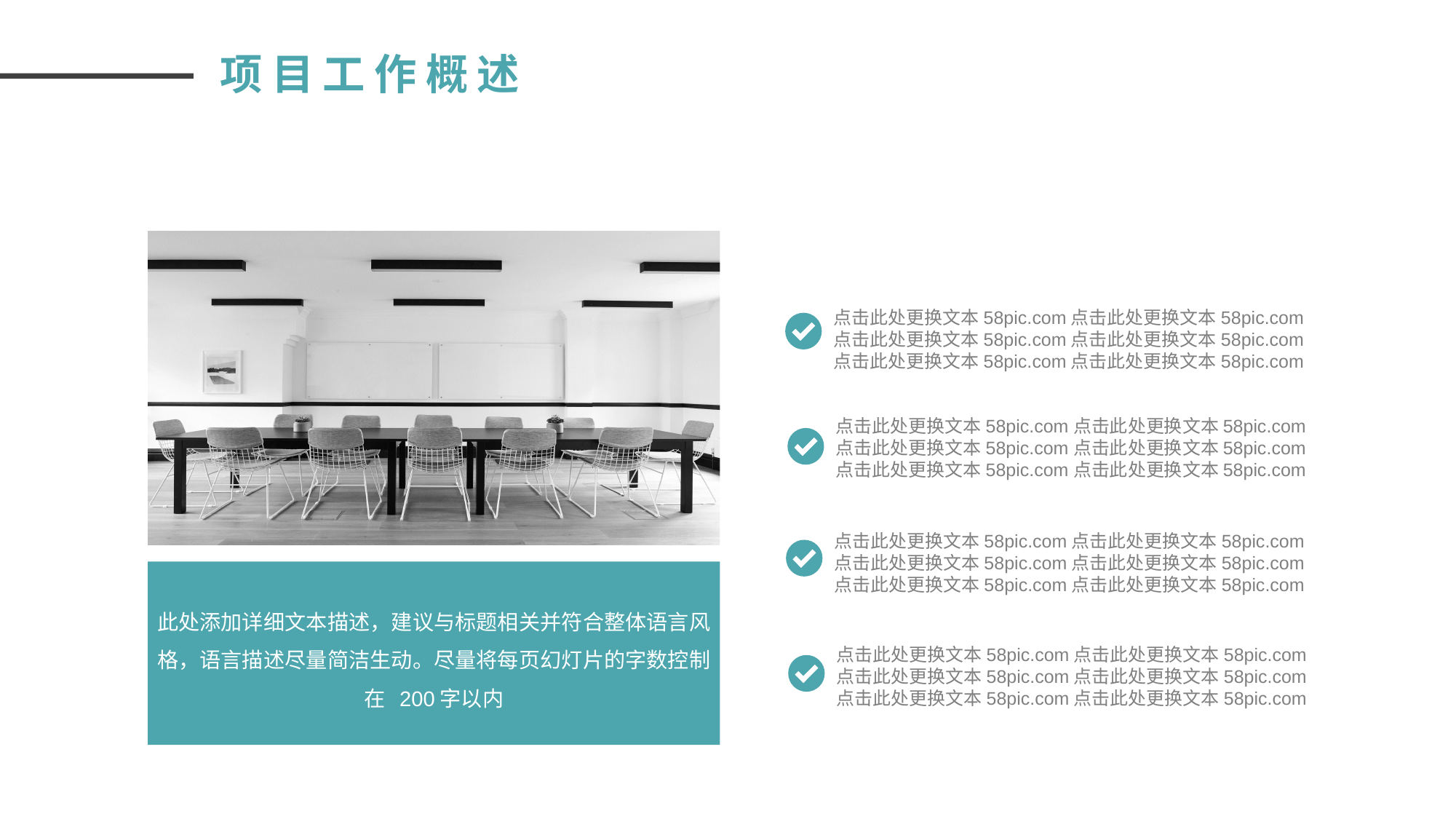

项目工作概述

点击此处更换文本58pic.com点击此处更换文本58pic.com
点击此处更换文本58pic.com点击此处更换文本58pic.com
点击此处更换文本58pic.com点击此处更换文本58pic.com

点击此处更换文本58pic.com点击此处更换文本58pic.com
点击此处更换文本58pic.com点击此处更换文本58pic.com
点击此处更换文本58pic.com点击此处更换文本58pic.com

点击此处更换文本58pic.com点击此处更换文本58pic.com
点击此处更换文本58pic.com点击此处更换文本58pic.com
点击此处更换文本58pic.com点击此处更换文本58pic.com

此处添加详细文本描述，建议与标题相关并符合整体语言风格，语言描述尽量简洁生动。尽量将每页幻灯片的字数控制在  200字以内
点击此处更换文本58pic.com点击此处更换文本58pic.com
点击此处更换文本58pic.com点击此处更换文本58pic.com
点击此处更换文本58pic.com点击此处更换文本58pic.com